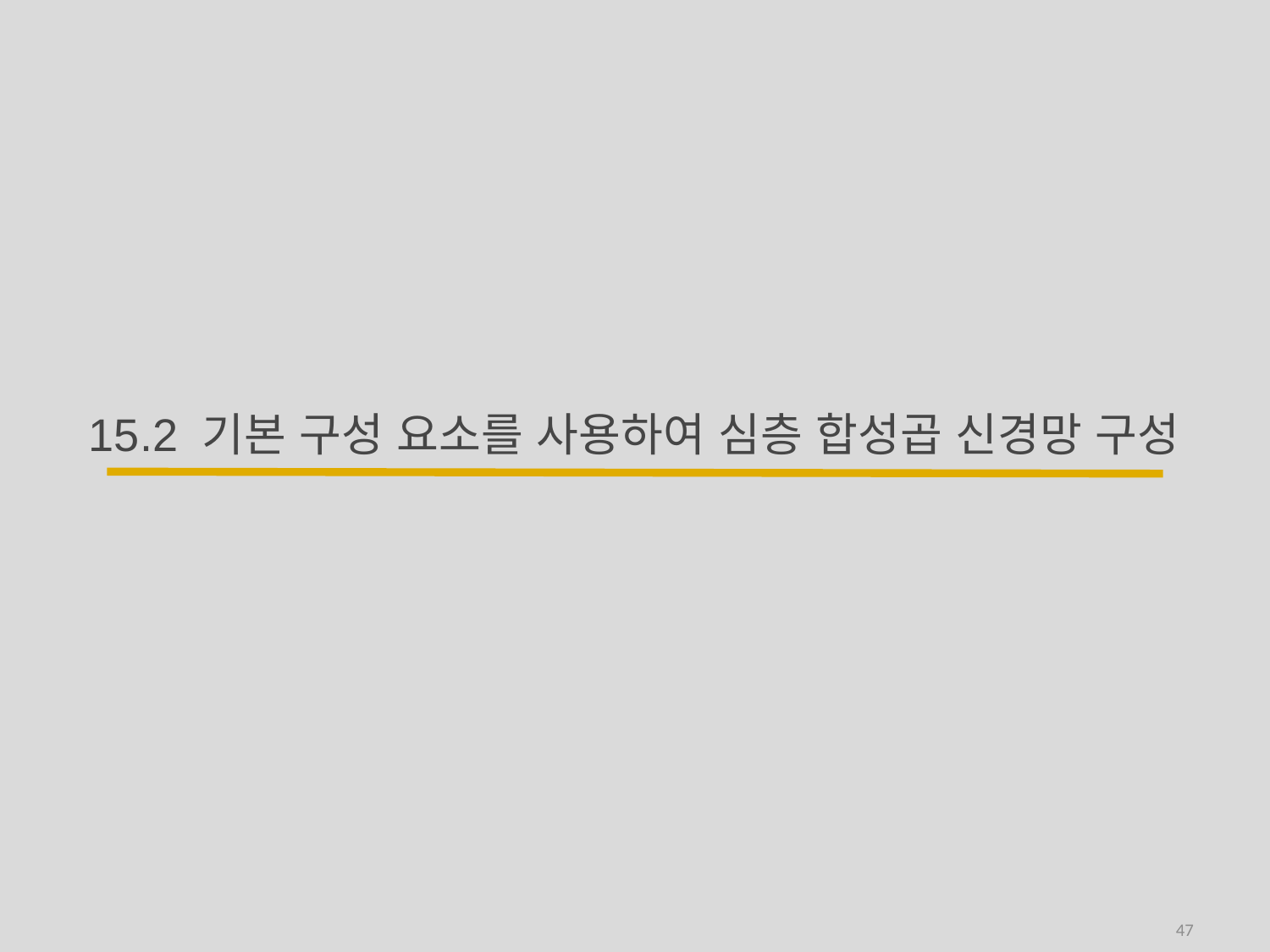

# 15.2 기본 구성 요소를 사용하여 심층 합성곱 신경망 구성
47